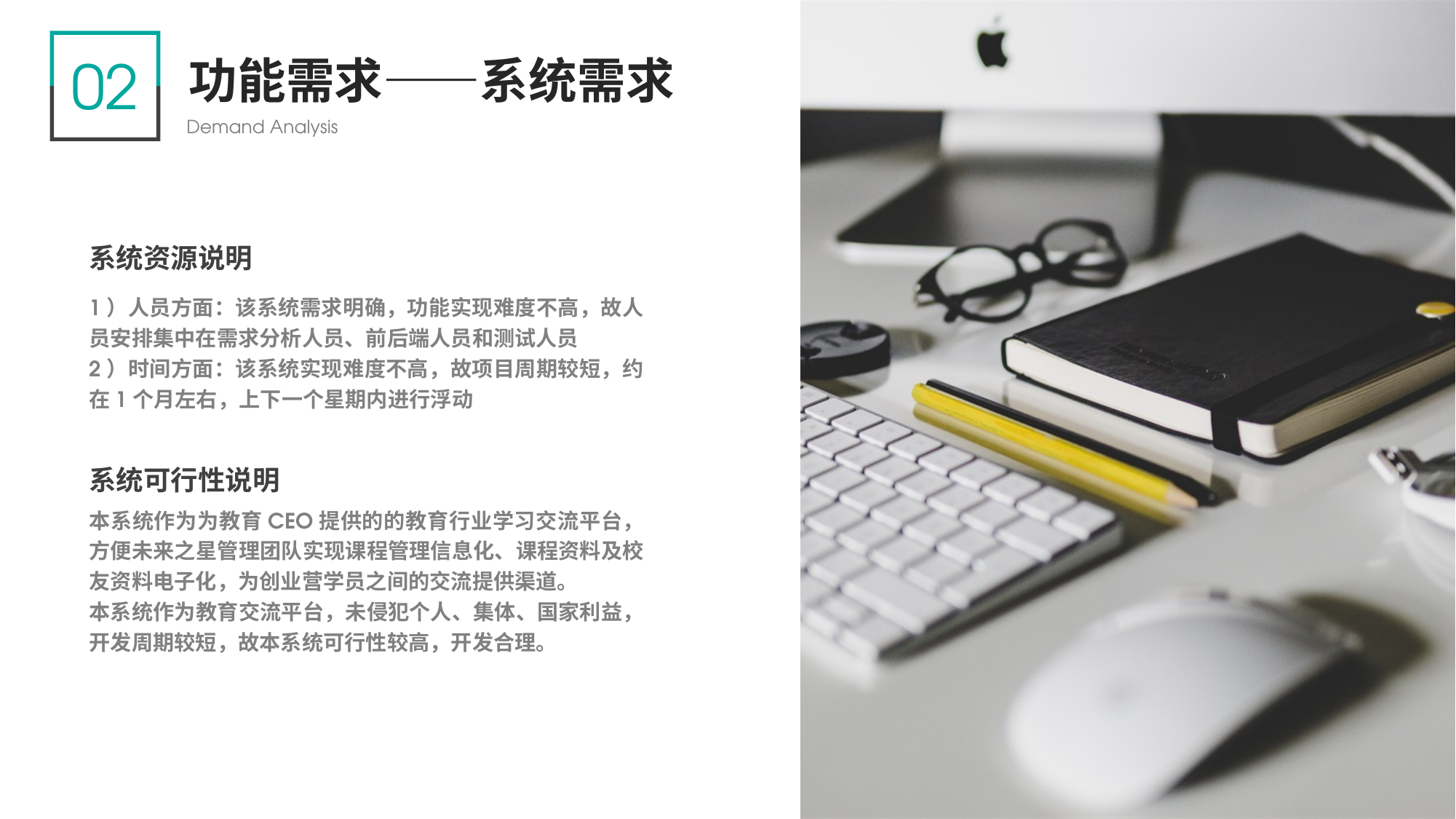

02
功能需求——系统需求
Demand Analysis

系统资源说明
1）人员方面：该系统需求明确，功能实现难度不高，故人员安排集中在需求分析人员、前后端人员和测试人员
2）时间方面：该系统实现难度不高，故项目周期较短，约在1个月左右，上下一个星期内进行浮动
系统可行性说明
本系统作为为教育CEO提供的的教育行业学习交流平台，方便未来之星管理团队实现课程管理信息化、课程资料及校友资料电子化，为创业营学员之间的交流提供渠道。
本系统作为教育交流平台，未侵犯个人、集体、国家利益，开发周期较短，故本系统可行性较高，开发合理。